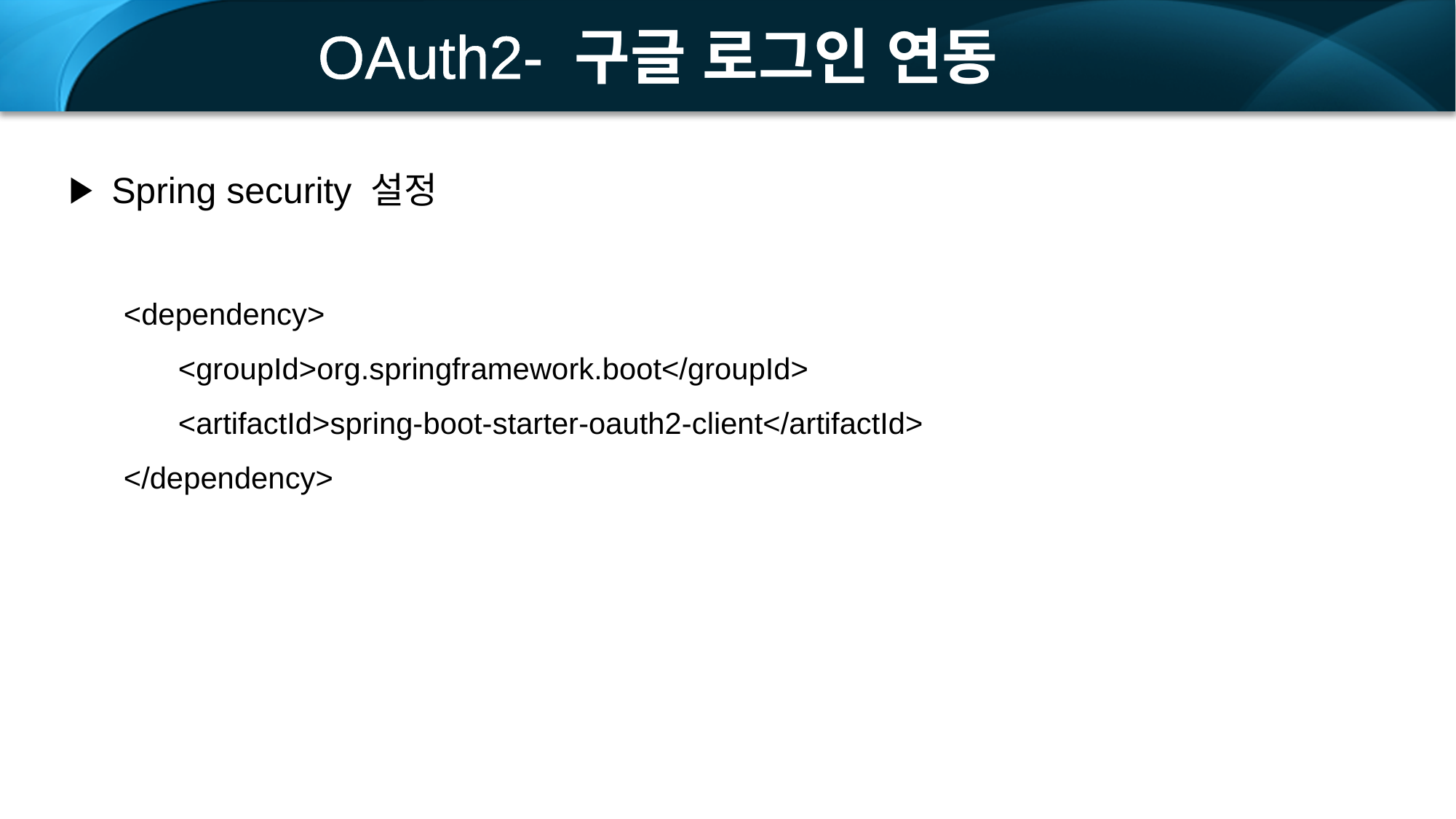

OAuth2- 구글 로그인 연동
Spring security 설정

<dependency>
<groupId>org.springframework.boot</groupId>
<artifactId>spring-boot-starter-oauth2-client</artifactId>
</dependency>